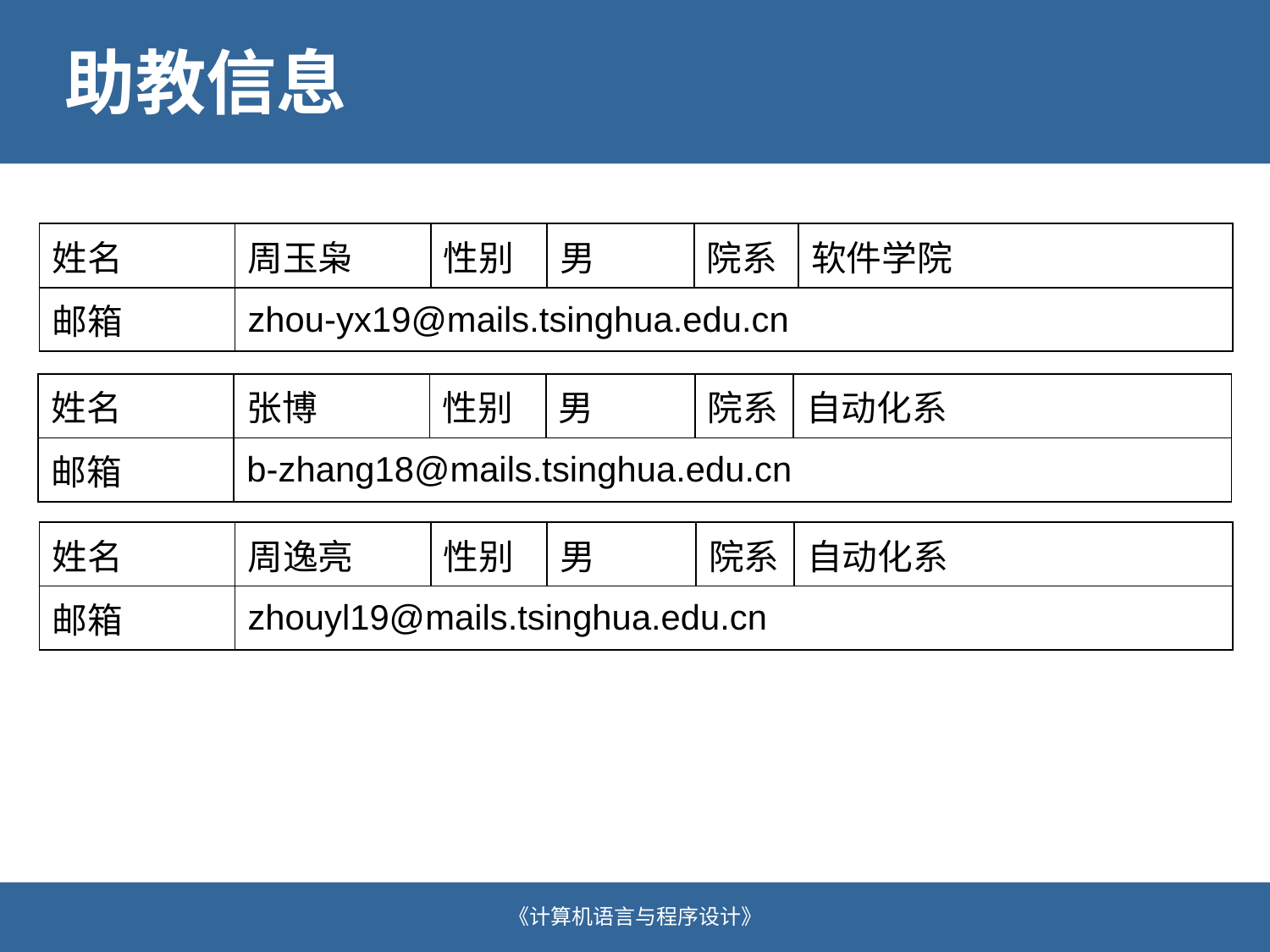

# 助教信息
| 姓名 | 周玉枭 | 性别 | 男 | 院系 | 软件学院 |
| --- | --- | --- | --- | --- | --- |
| 邮箱 | zhou-yx19@mails.tsinghua.edu.cn |  |  |  |  |
| 姓名 | 张博 | 性别 | 男 | 院系 | 自动化系 |
| --- | --- | --- | --- | --- | --- |
| 邮箱 | b-zhang18@mails.tsinghua.edu.cn |  |  |  |  |
| 姓名 | 周逸亮 | 性别 | 男 | 院系 | 自动化系 |
| --- | --- | --- | --- | --- | --- |
| 邮箱 | zhouyl19@mails.tsinghua.edu.cn |  |  |  |  |

《计算机语言与程序设计》
3